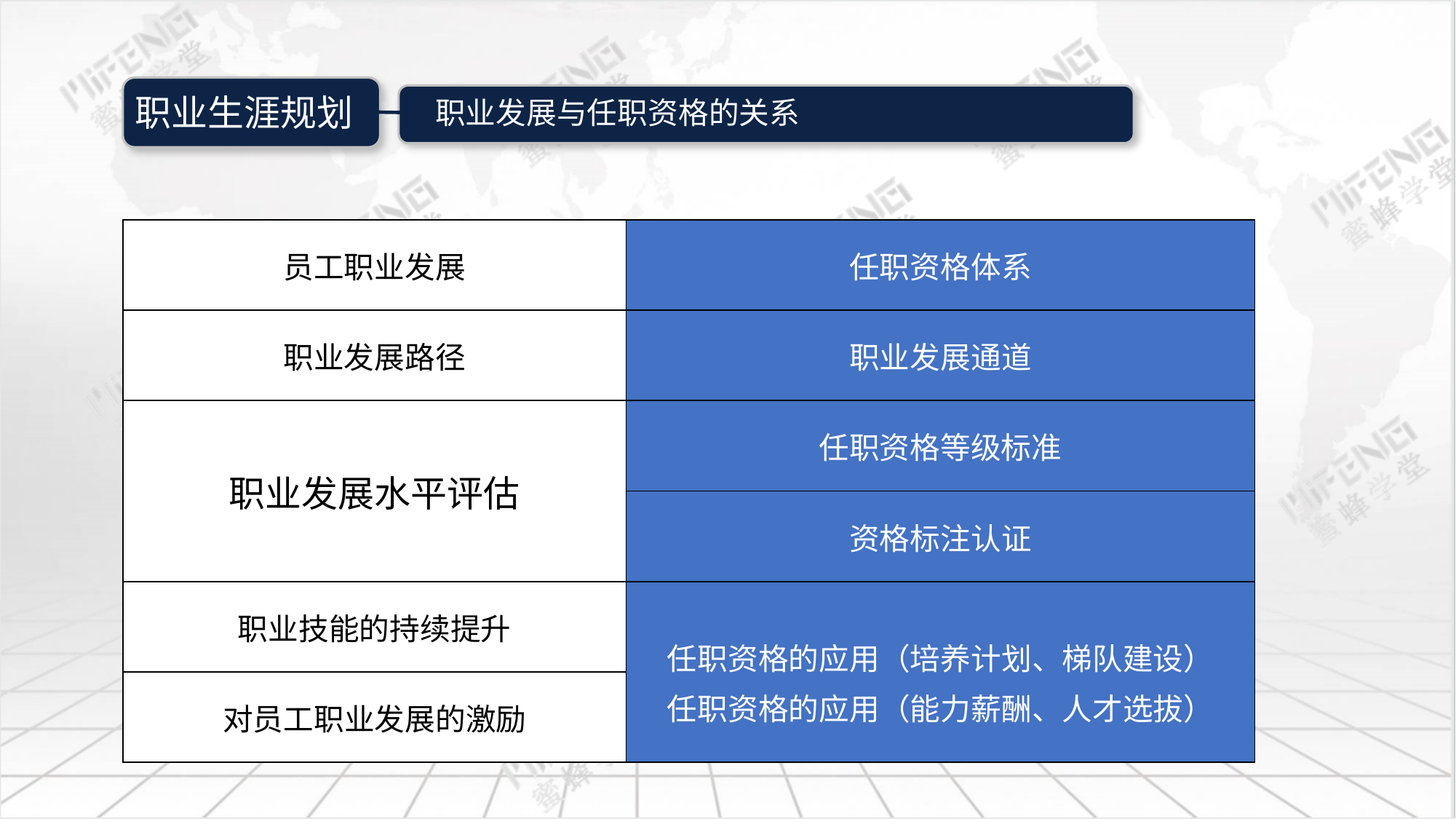

战略规划
| 员工职业发展 | 任职资格体系 |
| --- | --- |
| 职业发展路径 | 职业发展通道 |
| 职业发展水平评估 | 任职资格等级标准 |
|  | 资格标注认证 |
| 职业技能的持续提升 | 任职资格的应用（培养计划、梯队建设） 任职资格的应用（能力薪酬、人才选拔） |
| 对员工职业发展的激励 |  |